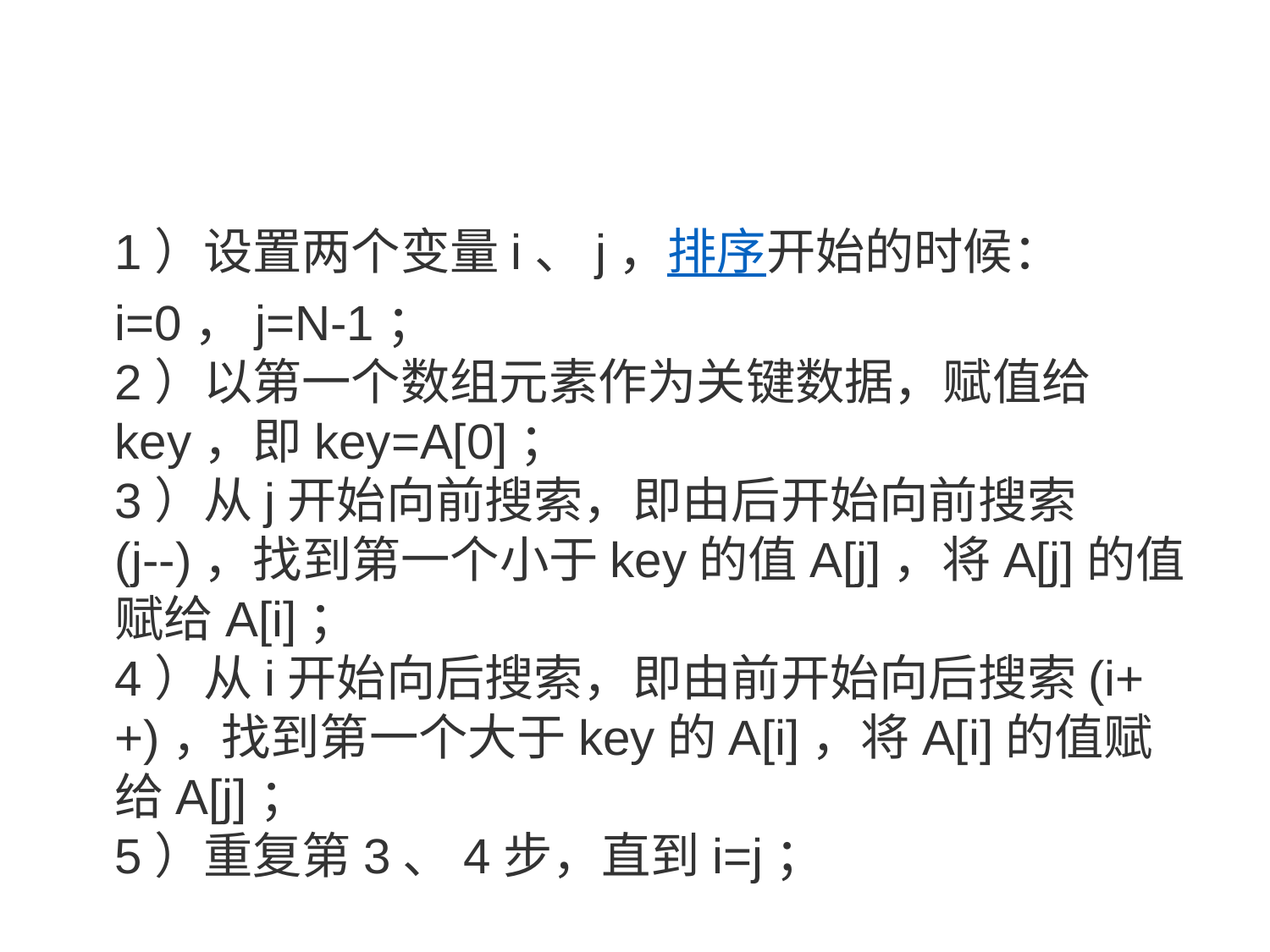

1）设置两个变量i、j，排序开始的时候：i=0，j=N-1；
2）以第一个数组元素作为关键数据，赋值给key，即key=A[0]；
3）从j开始向前搜索，即由后开始向前搜索(j--)，找到第一个小于key的值A[j]，将A[j]的值赋给A[i]；
4）从i开始向后搜索，即由前开始向后搜索(i++)，找到第一个大于key的A[i]，将A[i]的值赋给A[j]；
5）重复第3、4步，直到i=j；